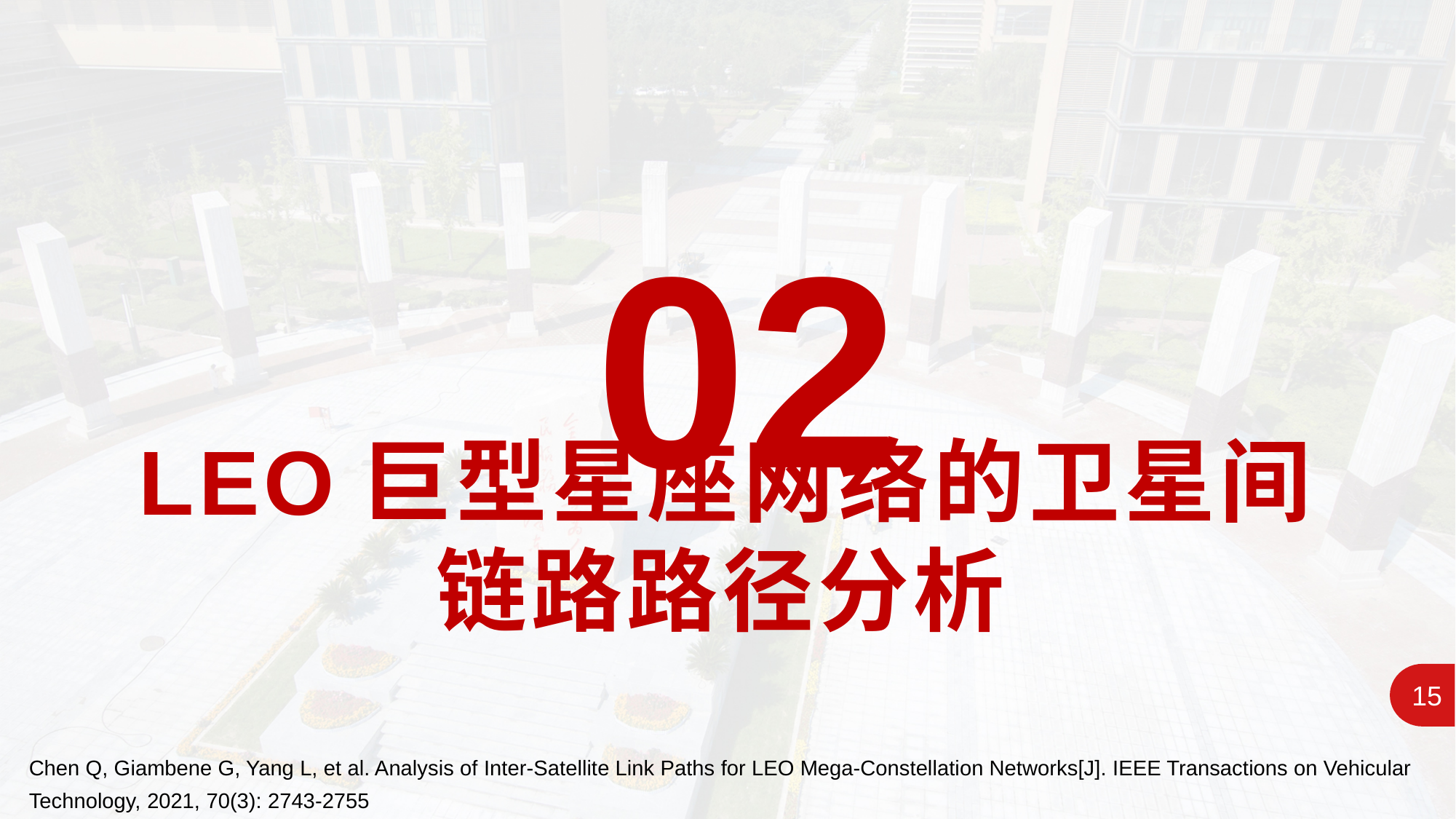

02
LEO巨型星座网络的卫星间链路路径分析
15
Chen Q, Giambene G, Yang L, et al. Analysis of Inter-Satellite Link Paths for LEO Mega-Constellation Networks[J]. IEEE Transactions on Vehicular
Technology, 2021, 70(3): 2743-2755